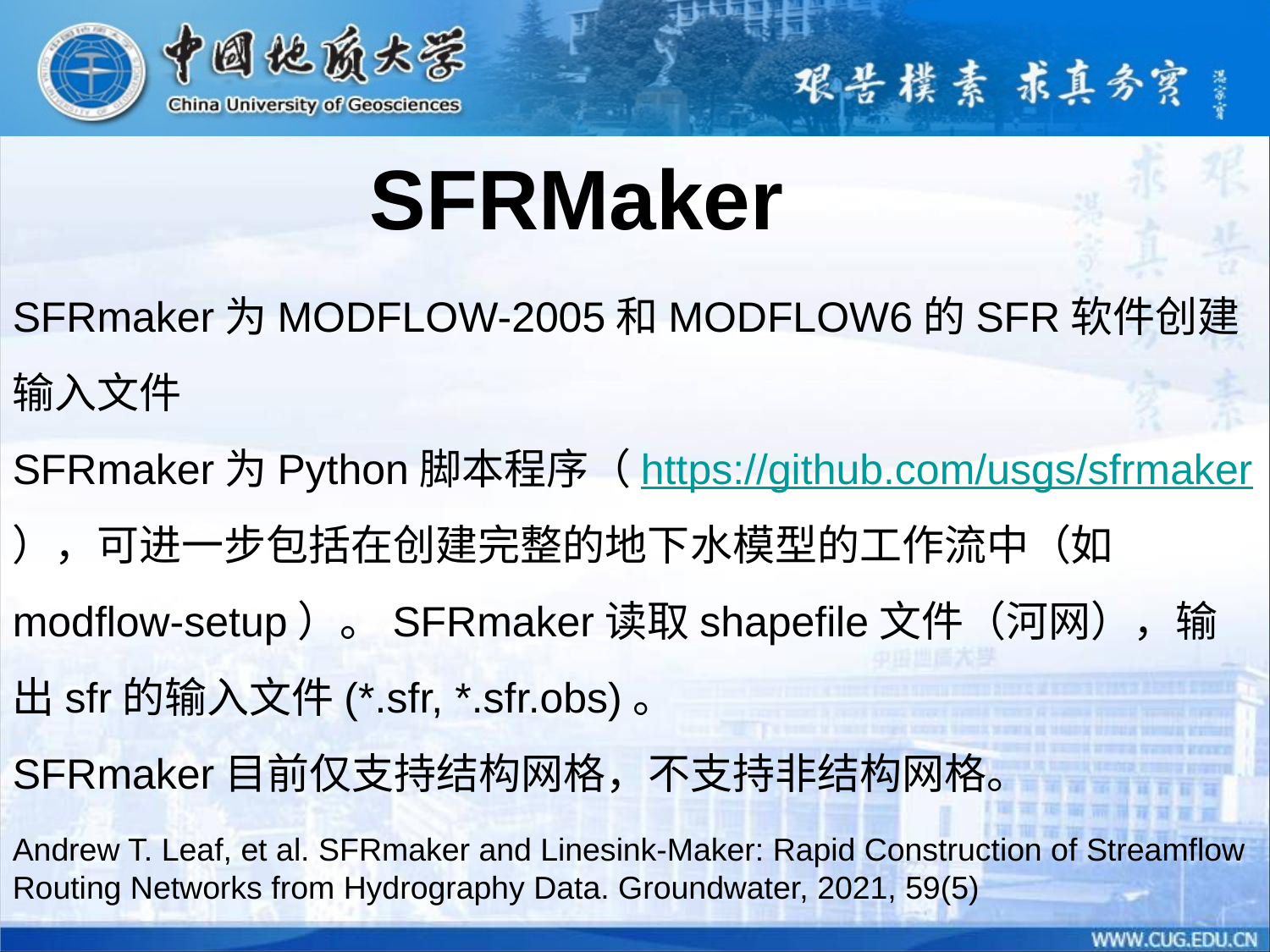

SFRMaker
SFRmaker为MODFLOW-2005和MODFLOW6的SFR软件创建输入文件
SFRmaker为Python脚本程序（https://github.com/usgs/sfrmaker），可进一步包括在创建完整的地下水模型的工作流中（如modflow-setup）。SFRmaker读取shapefile文件（河网），输出sfr的输入文件(*.sfr, *.sfr.obs)。
SFRmaker目前仅支持结构网格，不支持非结构网格。
Andrew T. Leaf, et al. SFRmaker and Linesink-Maker: Rapid Construction of Streamflow Routing Networks from Hydrography Data. Groundwater, 2021, 59(5)